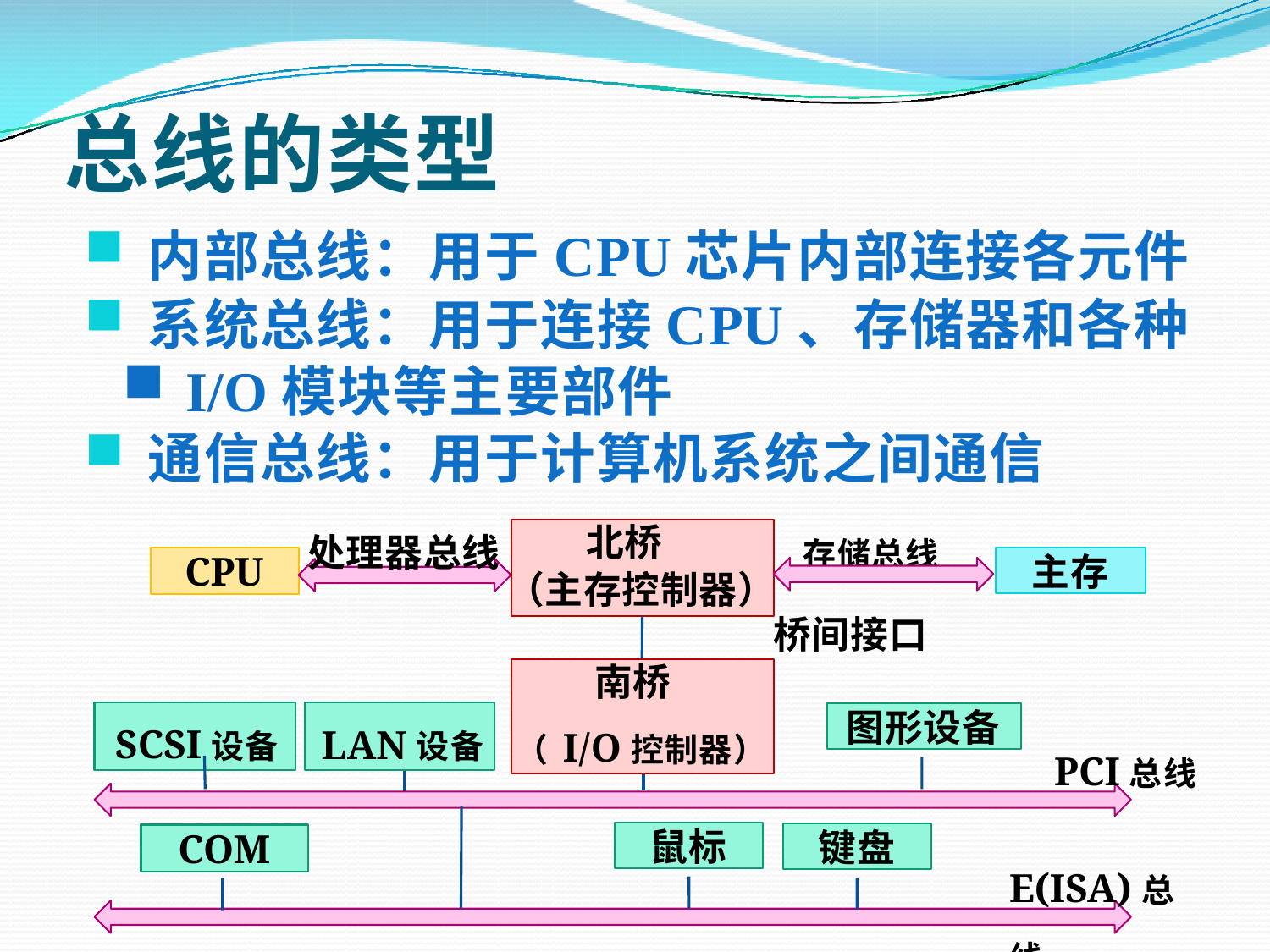

# 总线的类型
内部总线：用于CPU芯片内部连接各元件
系统总线：用于连接CPU、存储器和各种
I/O模块等主要部件
通信总线：用于计算机系统之间通信
处理器总线	存储总线
北桥

CPU
主存

（主存控制器）
桥间接口

南桥
（I/O控制器）
SCSI设备
LAN设备
图形设备
PCI总线

鼠标
键盘
COM
E(ISA)总线